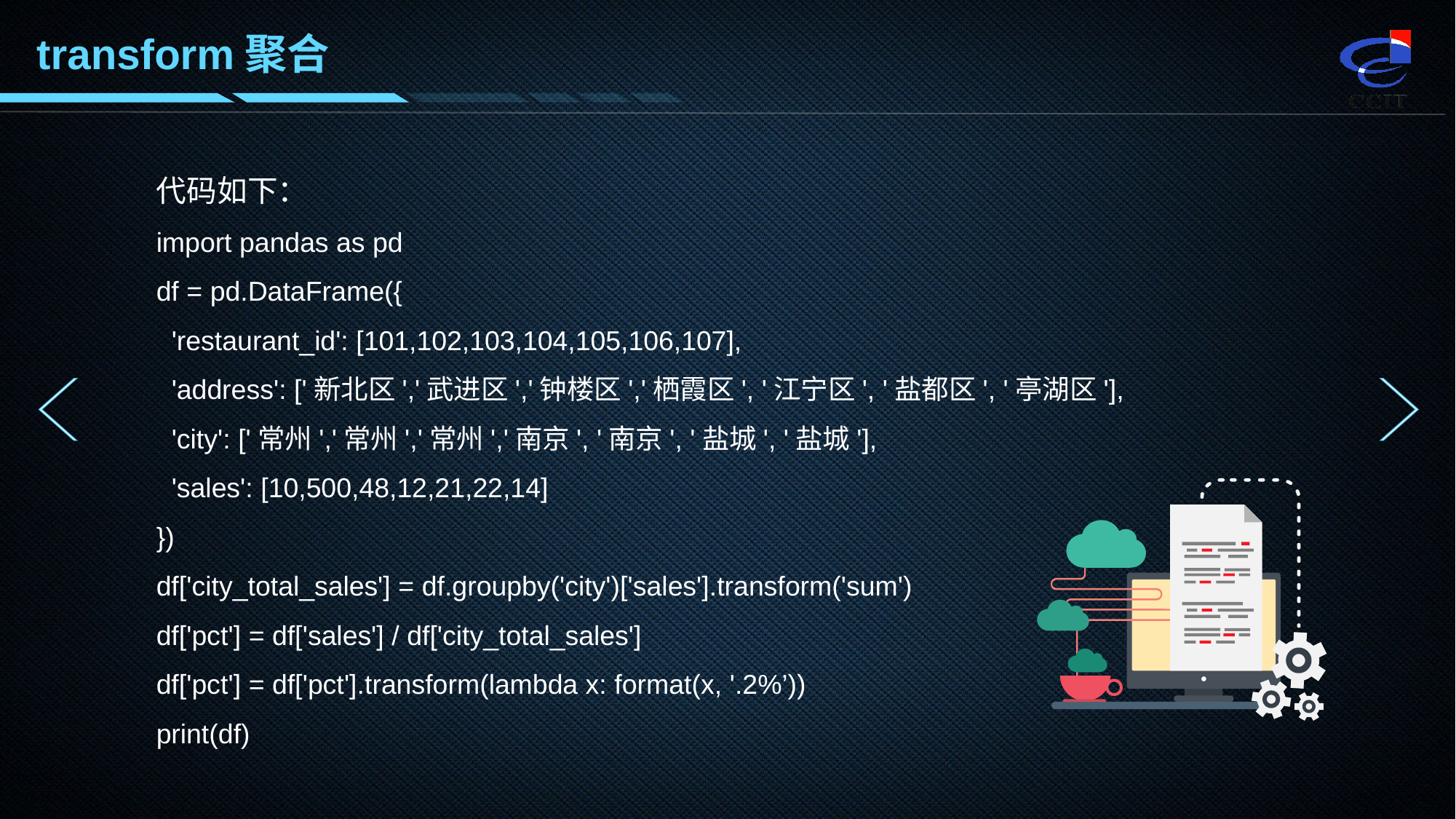

transform聚合
代码如下：
import pandas as pd
df = pd.DataFrame({
  'restaurant_id': [101,102,103,104,105,106,107],
  'address': ['新北区','武进区','钟楼区','栖霞区', '江宁区', '盐都区', '亭湖区'],
  'city': ['常州','常州','常州','南京', '南京', '盐城', '盐城'],
  'sales': [10,500,48,12,21,22,14]
})
df['city_total_sales'] = df.groupby('city')['sales'].transform('sum')
df['pct'] = df['sales'] / df['city_total_sales']
df['pct'] = df['pct'].transform(lambda x: format(x, '.2%’))
print(df)